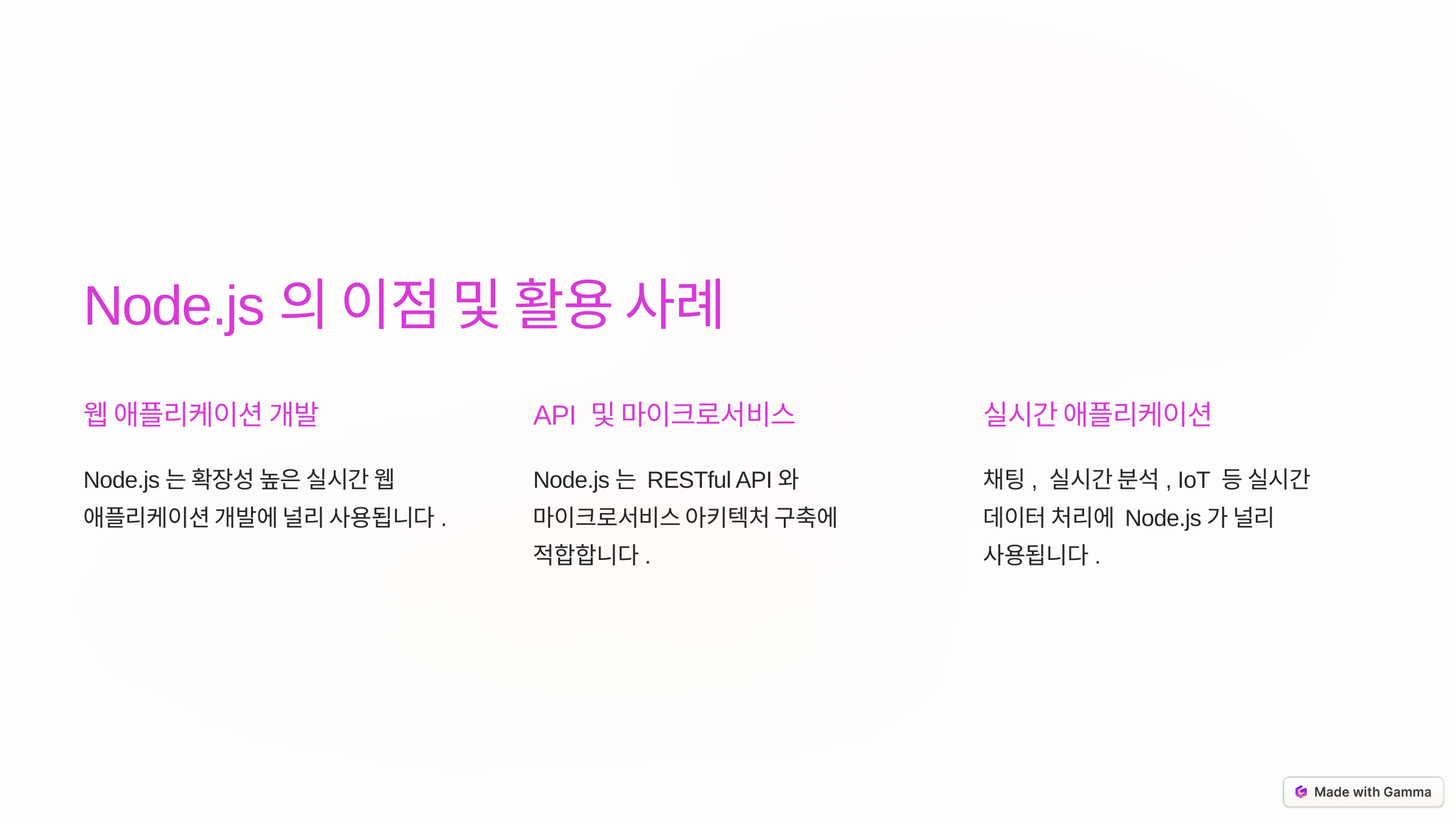

Node.js의 이점 및 활용 사례
웹 애플리케이션 개발
API 및 마이크로서비스
실시간 애플리케이션
Node.js는 확장성 높은 실시간 웹 애플리케이션 개발에 널리 사용됩니다.
Node.js는 RESTful API와 마이크로서비스 아키텍처 구축에 적합합니다.
채팅, 실시간 분석, IoT 등 실시간 데이터 처리에 Node.js가 널리 사용됩니다.